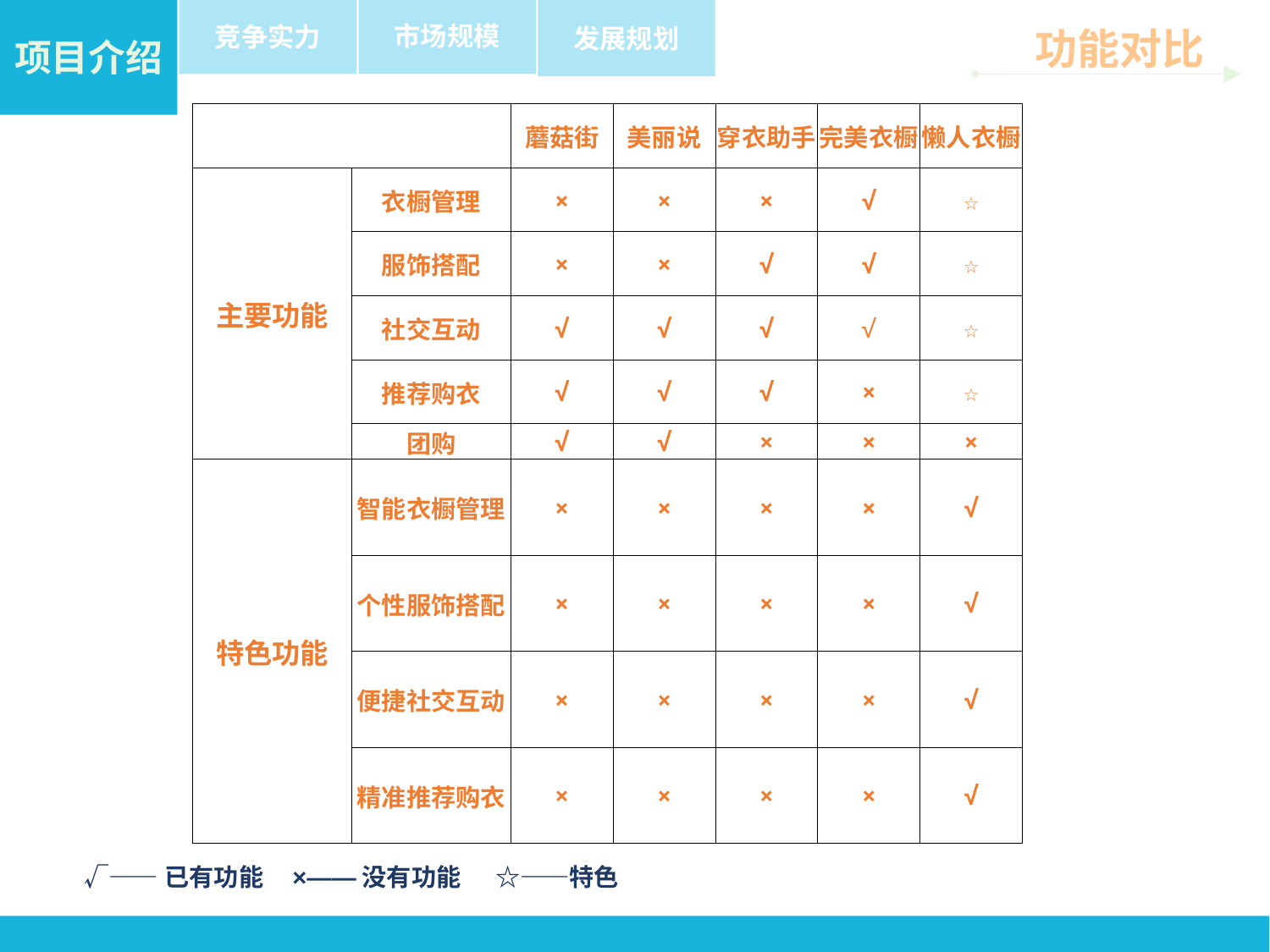

发展规划
市场规模
竞争实力
项目介绍
功能对比

|  |  | 蘑菇街 | 美丽说 | 穿衣助手 | 完美衣橱 | 懒人衣橱 |
| --- | --- | --- | --- | --- | --- | --- |
| 主要功能 | 衣橱管理 | × | × | × | √ | ☆ |
|  | 服饰搭配 | × | × | √ | √ | ☆ |
|  | 社交互动 | √ | √ | √ | √ | ☆ |
|  | 推荐购衣 | √ | √ | √ | × | ☆ |
|  | 团购 | √ | √ | × | × | × |
| 特色功能 | 智能衣橱管理 | × | × | × | × | √ |
|  | 个性服饰搭配 | × | × | × | × | √ |
|  | 便捷社交互动 | × | × | × | × | √ |
|  | 精准推荐购衣 | × | × | × | × | √ |

√——已有功能    ×——没有功能      ☆——特色